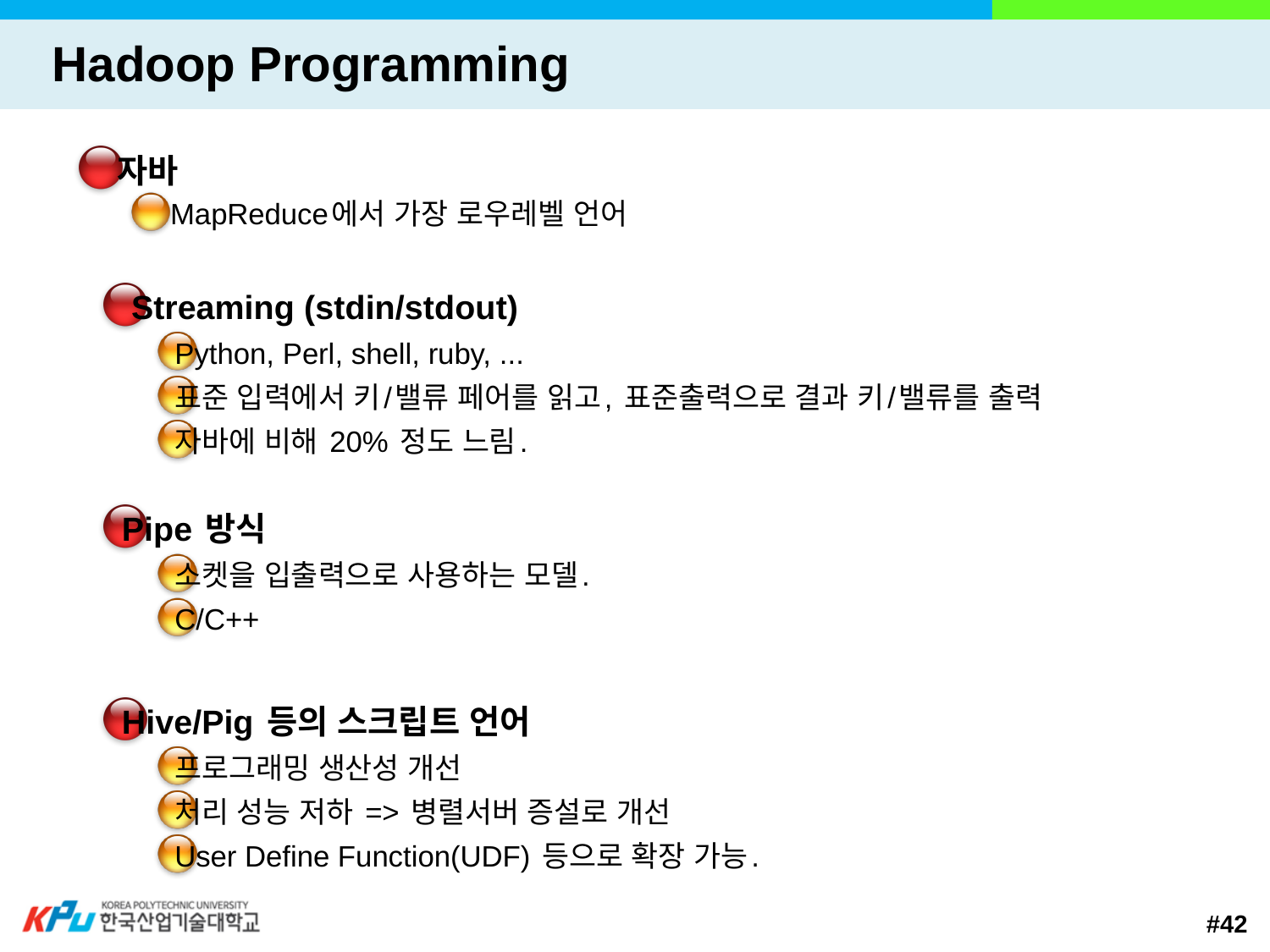

# Hadoop Programming
자바
MapReduce에서 가장 로우레벨 언어

 Streaming (stdin/stdout)
Python, Perl, shell, ruby, ...
표준 입력에서 키/밸류 페어를 읽고, 표준출력으로 결과 키/밸류를 출력
자바에 비해 20% 정도 느림.

Pipe 방식
소켓을 입출력으로 사용하는 모델.
C/C++

Hive/Pig 등의 스크립트 언어
프로그래밍 생산성 개선
처리 성능 저하 => 병렬서버 증설로 개선
User Define Function(UDF) 등으로 확장 가능.